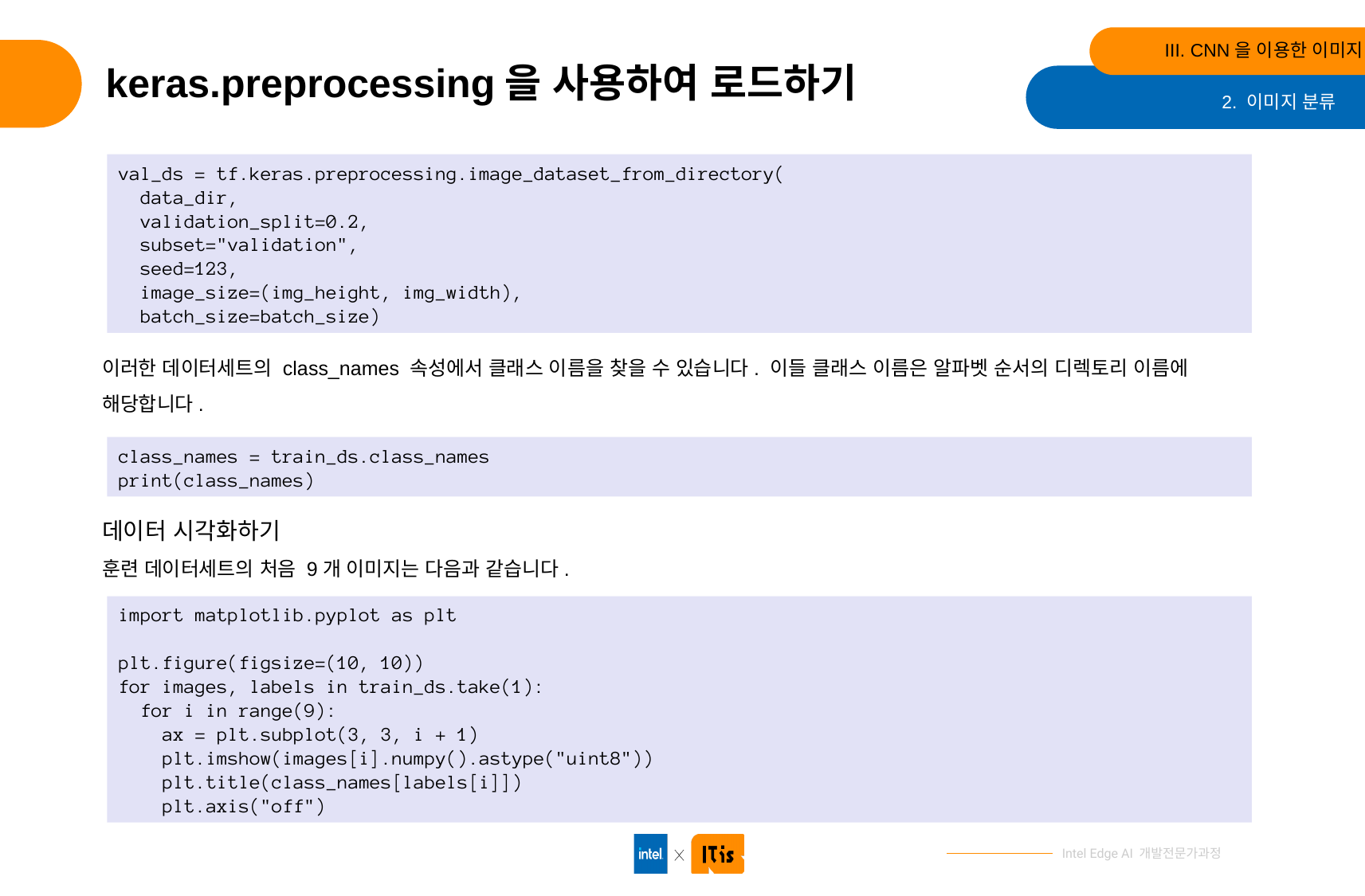

III. CNN을 이용한 이미지 분류
# keras.preprocessing을 사용하여 로드하기
2. 이미지 분류
val_ds = tf.keras.preprocessing.image_dataset_from_directory(
  data_dir,
  validation_split=0.2,
  subset="validation",
  seed=123,
  image_size=(img_height, img_width),
  batch_size=batch_size)
이러한 데이터세트의 class_names 속성에서 클래스 이름을 찾을 수 있습니다. 이들 클래스 이름은 알파벳 순서의 디렉토리 이름에 해당합니다.
class_names = train_ds.class_names
print(class_names)
데이터 시각화하기
훈련 데이터세트의 처음 9개 이미지는 다음과 같습니다.
import matplotlib.pyplot as plt

plt.figure(figsize=(10, 10))
for images, labels in train_ds.take(1):
  for i in range(9):
    ax = plt.subplot(3, 3, i + 1)
    plt.imshow(images[i].numpy().astype("uint8"))
    plt.title(class_names[labels[i]])
    plt.axis("off")